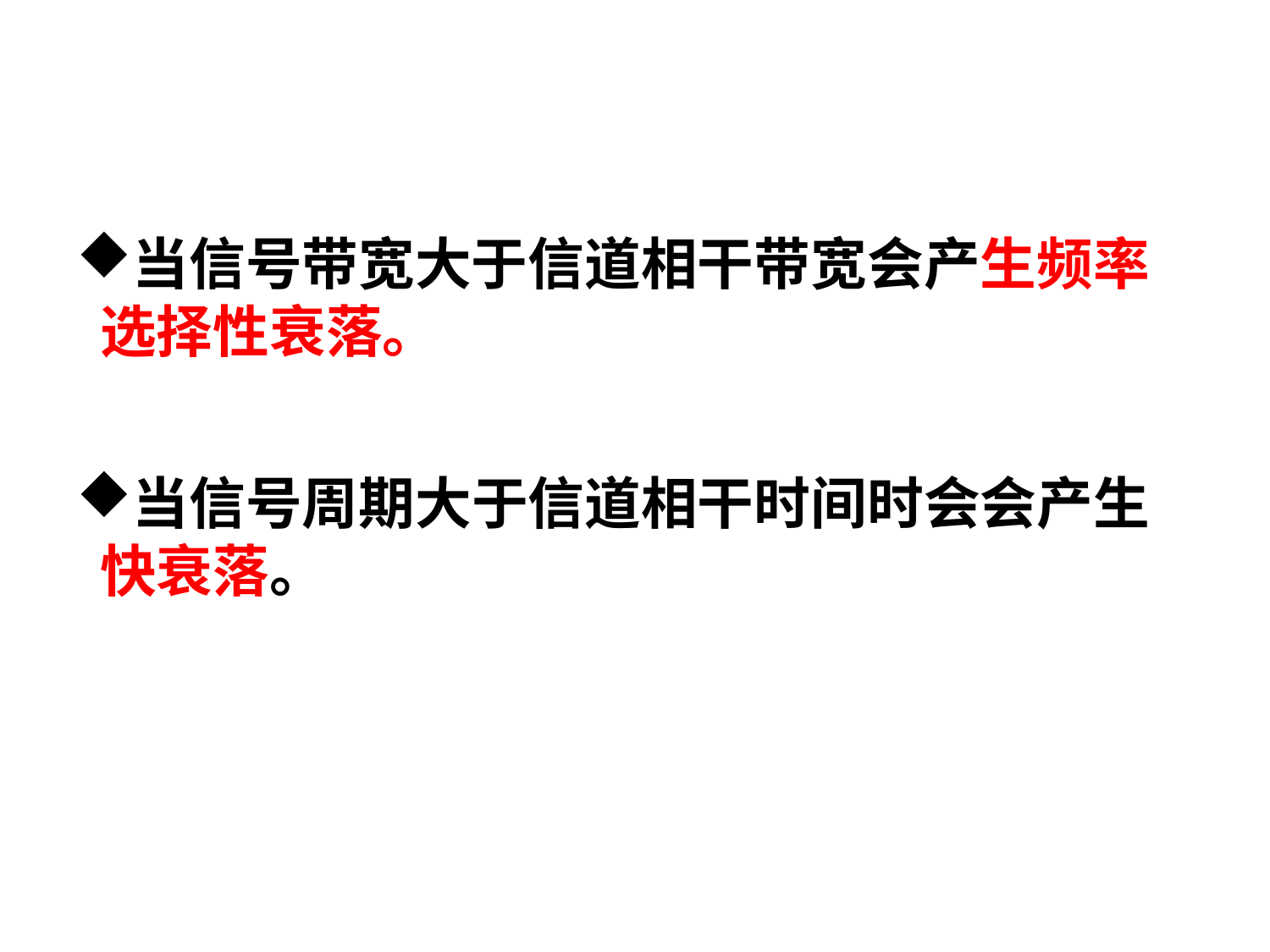

当信号带宽大于信道相干带宽会产生频率选择性衰落。

当信号周期大于信道相干时间时会会产生快衰落。